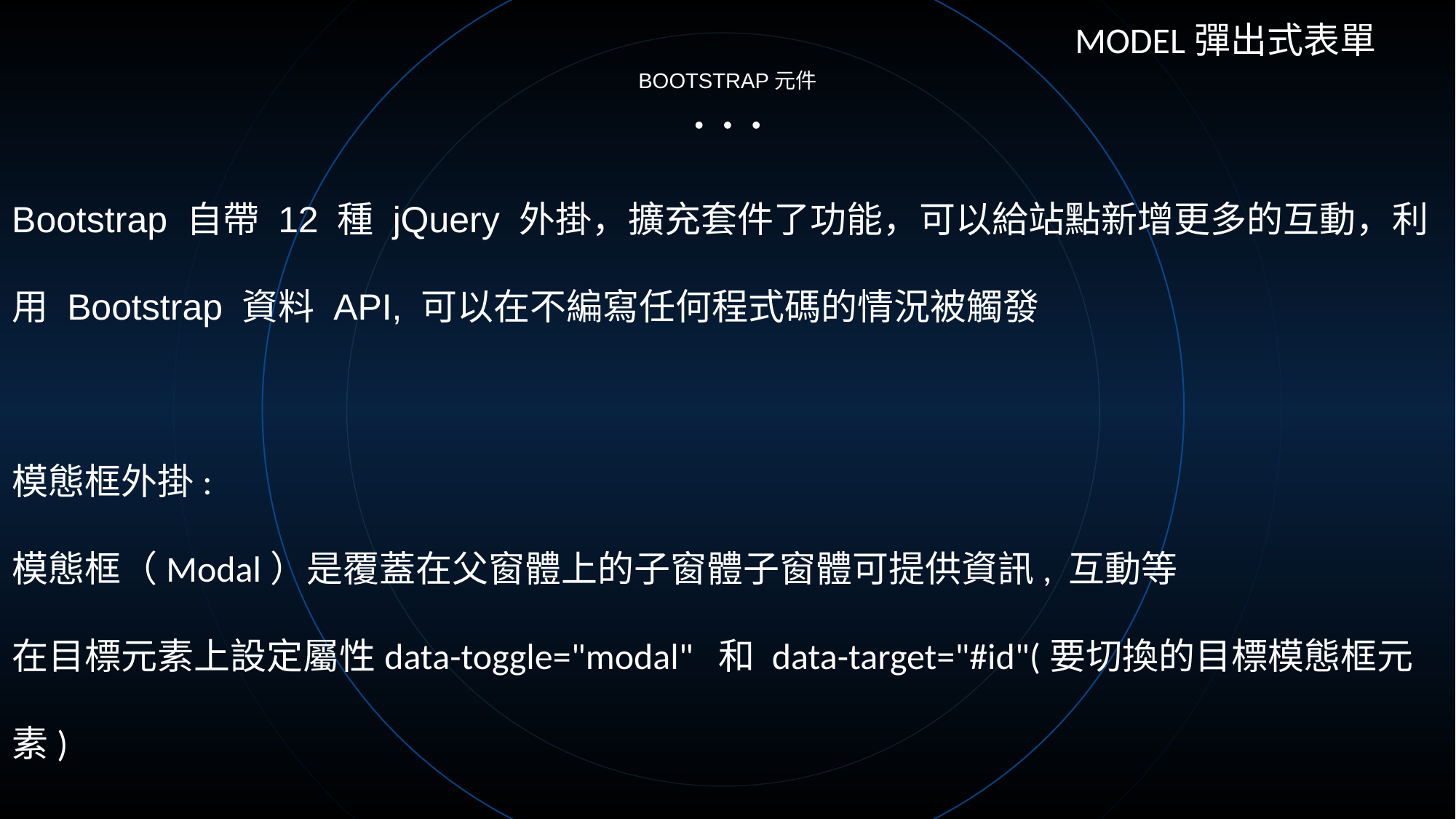

MODEL彈出式表單

BOOTSTRAP元件

Bootstrap 自帶 12 種 jQuery 外掛，擴充套件了功能，可以給站點新增更多的互動，利用 Bootstrap 資料 API, 可以在不編寫任何程式碼的情況被觸發

模態框外掛:
模態框（Modal）是覆蓋在父窗體上的子窗體子窗體可提供資訊, 互動等
在目標元素上設定屬性data-toggle="modal"  和 data-target="#id"(要切換的目標模態框元素)